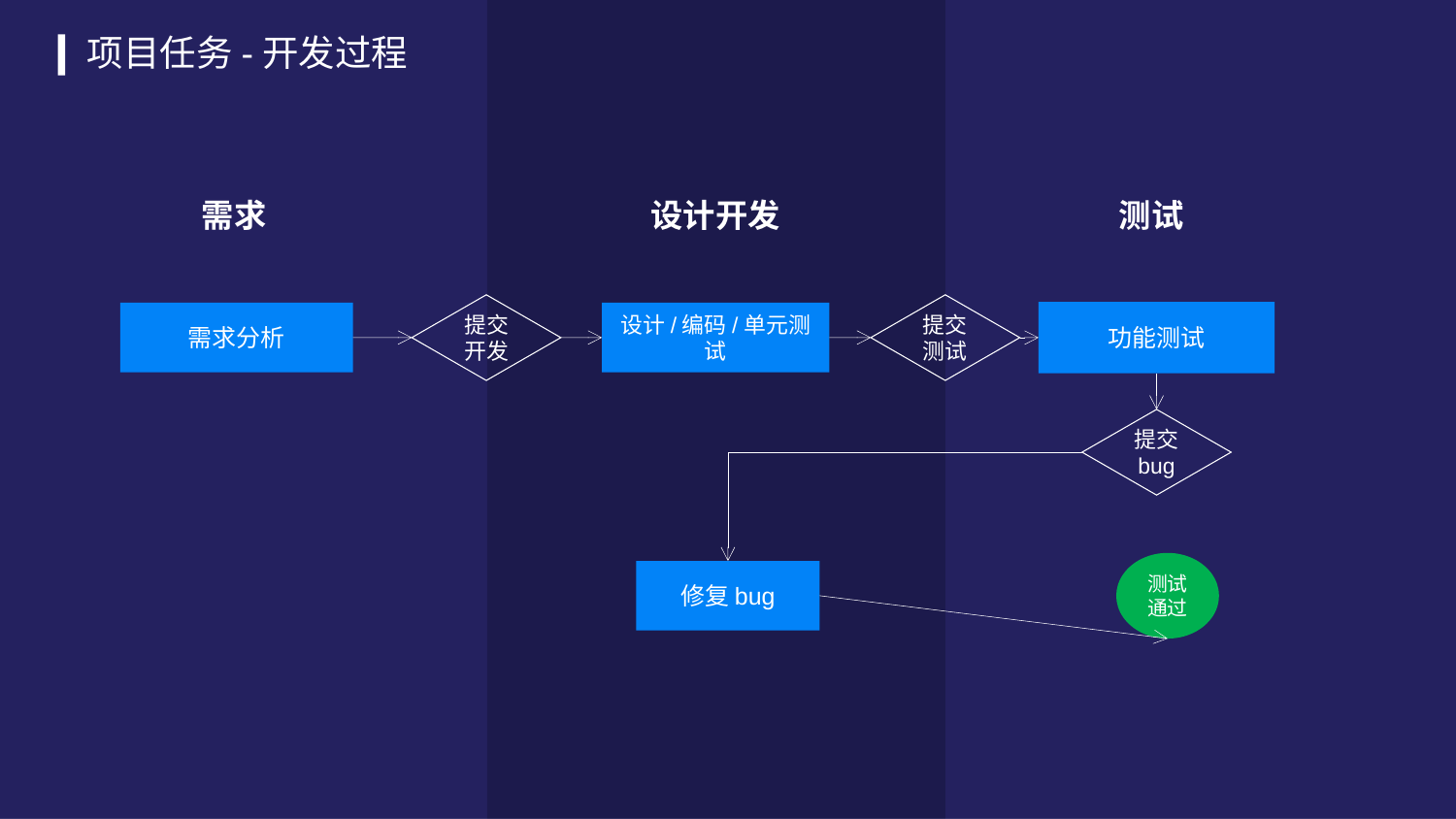

项目任务-开发过程

需求
设计开发
测试
提交
开发
提交
测试
功能测试
需求分析
设计/编码/单元测试
提交
bug
测试
通过
修复bug